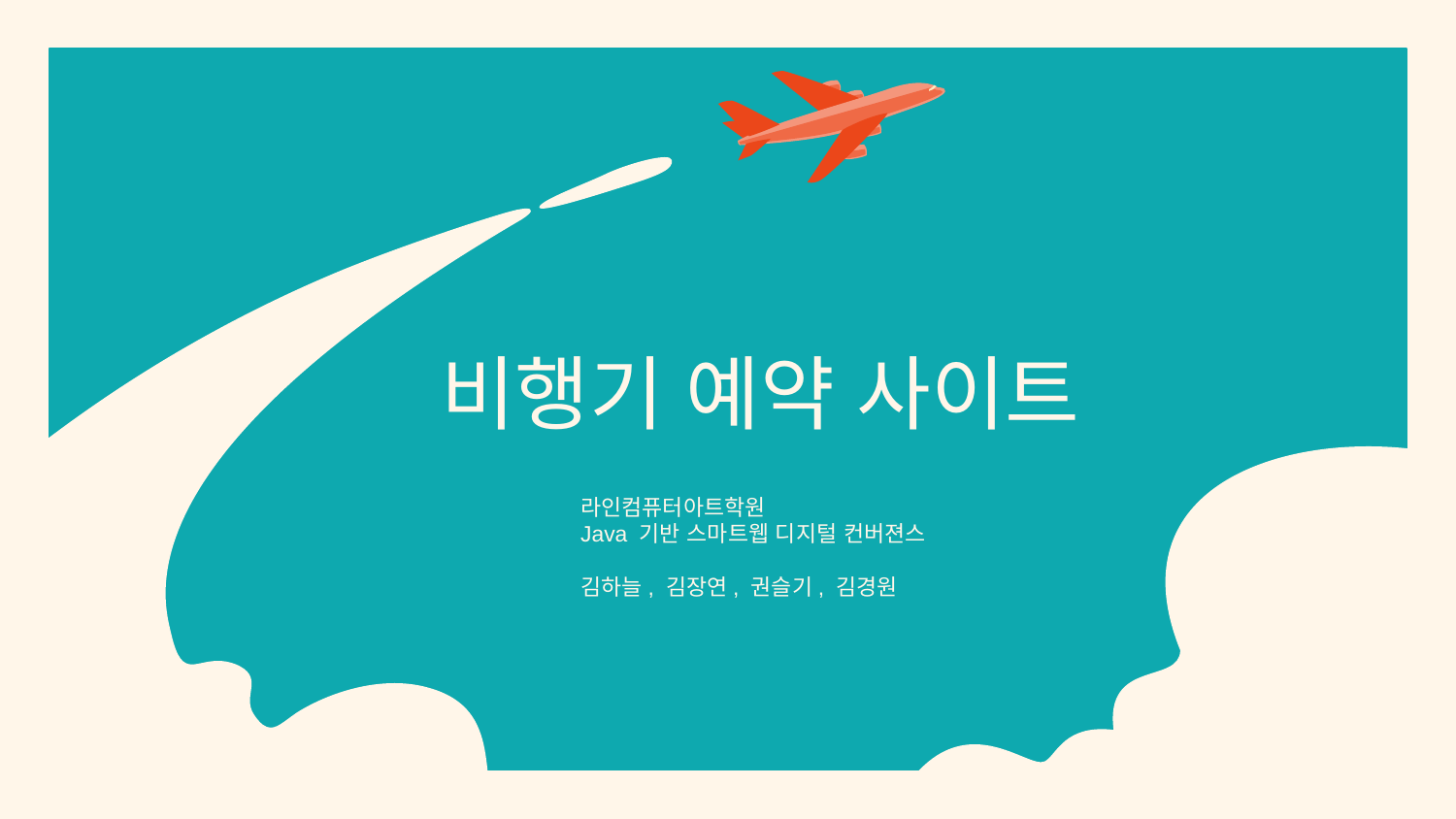

# 비행기 예약 사이트
라인컴퓨터아트학원
Java 기반 스마트웹 디지털 컨버젼스

김하늘, 김장연, 권슬기, 김경원